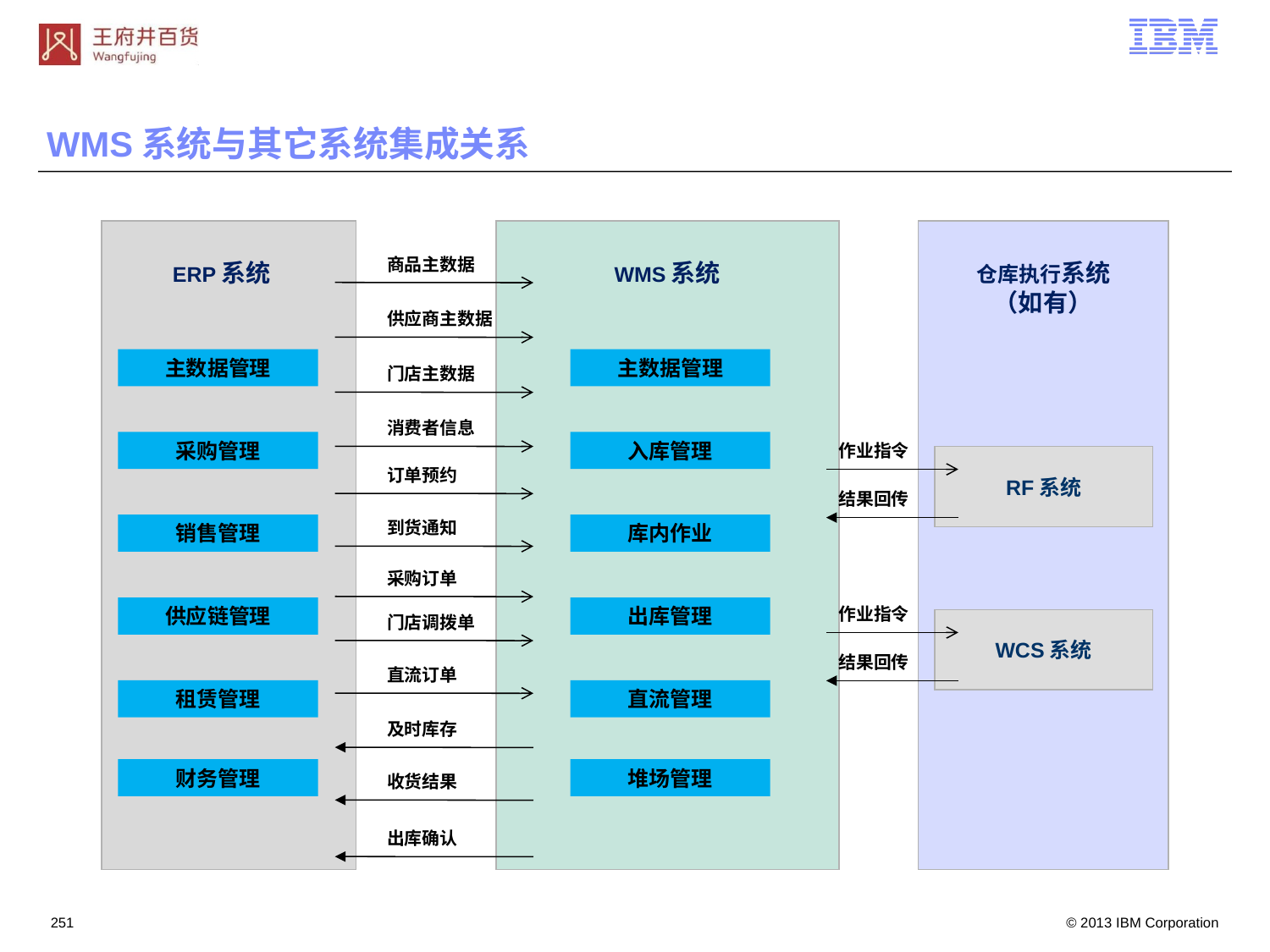

WMS系统与其它系统集成关系

商品主数据
ERP系统
WMS系统
仓库执行系统（如有）
供应商主数据
主数据管理
主数据管理
门店主数据
消费者信息
采购管理
入库管理
作业指令
RF系统
订单预约
结果回传
到货通知
销售管理
库内作业
采购订单
作业指令
供应链管理
出库管理
门店调拨单
WCS系统
结果回传
直流订单
租赁管理
直流管理
及时库存
财务管理
堆场管理
收货结果
出库确认
251